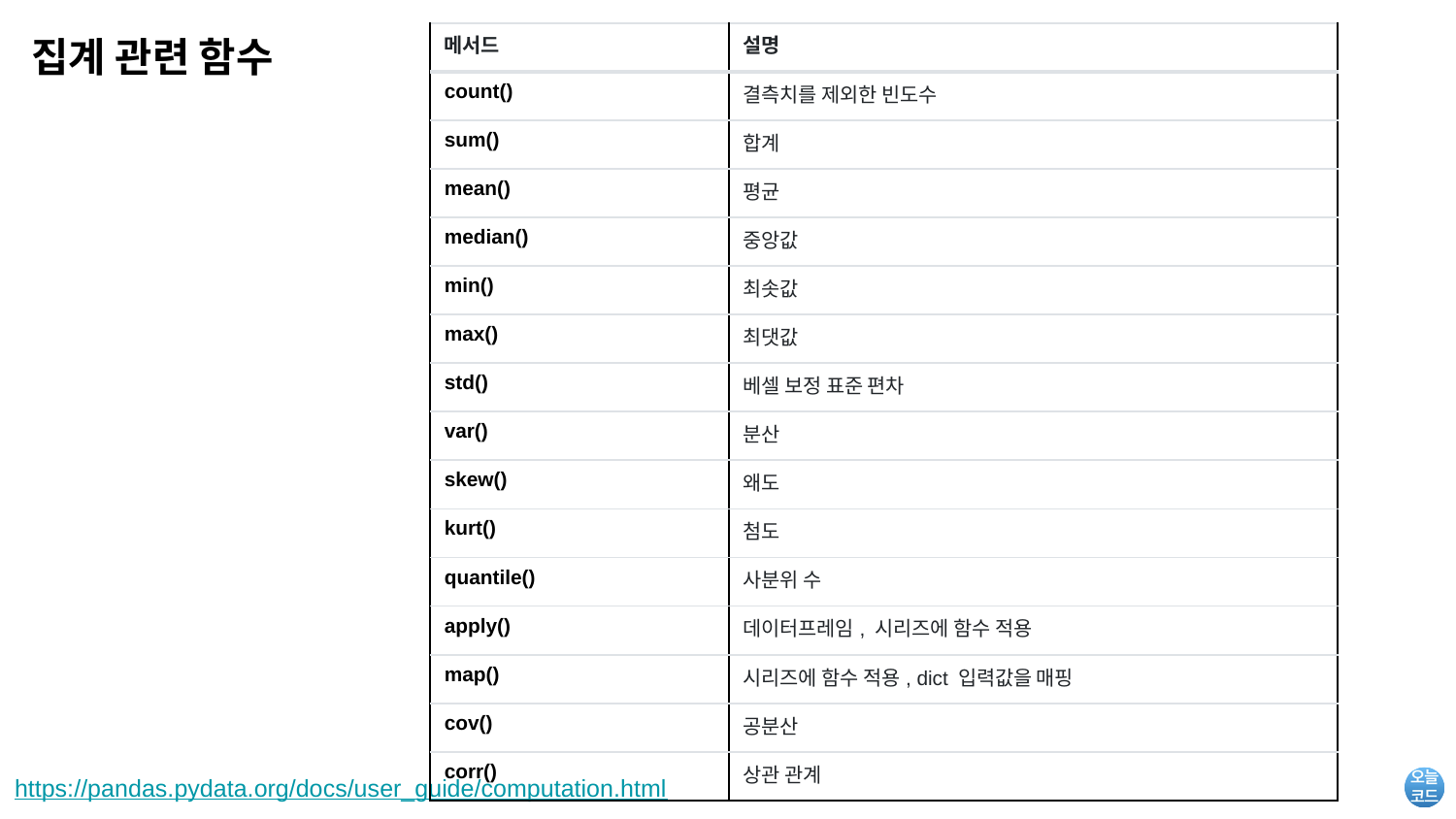

집계 관련 함수
| 메서드 | 설명 |
| --- | --- |
| count() | 결측치를 제외한 빈도수 |
| sum() | 합계 |
| mean() | 평균 |
| median() | 중앙값 |
| min() | 최솟값 |
| max() | 최댓값 |
| std() | 베셀 보정 표준 편차 |
| var() | 분산 |
| skew() | 왜도 |
| kurt() | 첨도 |
| quantile() | 사분위 수 |
| apply() | 데이터프레임, 시리즈에 함수 적용 |
| map() | 시리즈에 함수 적용, dict 입력값을 매핑 |
| cov() | 공분산 |
| corr() | 상관 관계 |
# https://pandas.pydata.org/docs/user_guide/computation.html